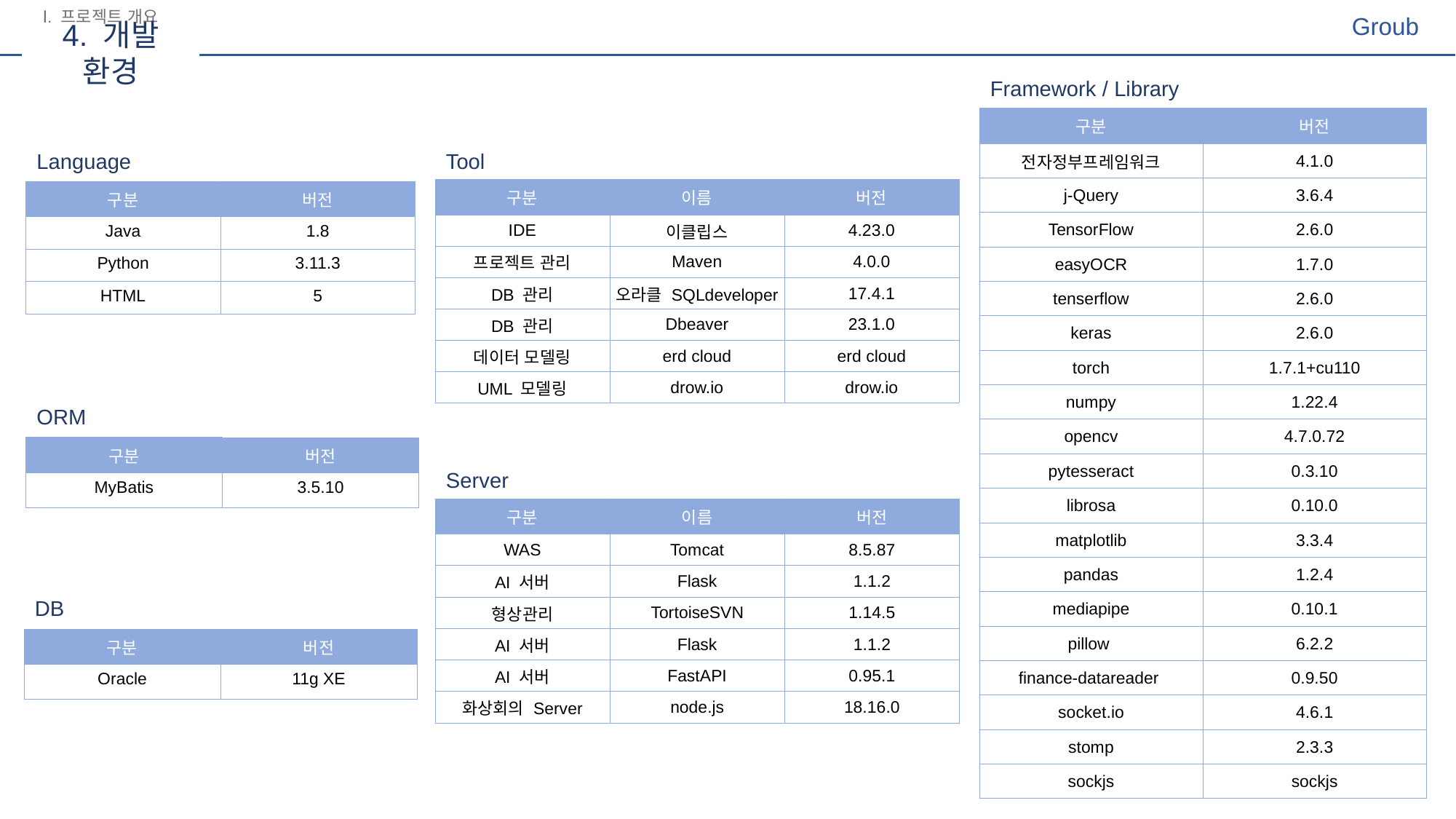

Ⅰ. 프로젝트 개요
4. 개발 환경
Groub
| Framework / Library |  |
| --- | --- |
| 구분 | 버전 |
| 전자정부프레임워크 | 4.1.0 |
| j-Query | 3.6.4 |
| TensorFlow | 2.6.0 |
| easyOCR | 1.7.0 |
| tenserflow | 2.6.0 |
| keras | 2.6.0 |
| torch | 1.7.1+cu110 |
| numpy | 1.22.4 |
| opencv | 4.7.0.72 |
| pytesseract | 0.3.10 |
| librosa | 0.10.0 |
| matplotlib | 3.3.4 |
| pandas | 1.2.4 |
| mediapipe | 0.10.1 |
| pillow | 6.2.2 |
| finance-datareader | 0.9.50 |
| socket.io | 4.6.1 |
| stomp | 2.3.3 |
| sockjs | sockjs |
| Tool |  |  |
| --- | --- | --- |
| 구분 | 이름 | 버전 |
| IDE | 이클립스 | 4.23.0 |
| 프로젝트 관리 | Maven | 4.0.0 |
| DB 관리 | 오라클 SQLdeveloper | 17.4.1 |
| DB 관리 | Dbeaver | 23.1.0 |
| 데이터 모델링 | erd cloud | erd cloud |
| UML 모델링 | drow.io | drow.io |
| Language |  |
| --- | --- |
| 구분 | 버전 |
| Java | 1.8 |
| Python | 3.11.3 |
| HTML | 5 |
| ORM |  |
| --- | --- |
| 구분 | 버전 |
| MyBatis | 3.5.10 |
| Server |  |  |
| --- | --- | --- |
| 구분 | 이름 | 버전 |
| WAS | Tomcat | 8.5.87 |
| AI 서버 | Flask | 1.1.2 |
| 형상관리 | TortoiseSVN | 1.14.5 |
| AI 서버 | Flask | 1.1.2 |
| AI 서버 | FastAPI | 0.95.1 |
| 화상회의 Server | node.js | 18.16.0 |
| DB |  |
| --- | --- |
| 구분 | 버전 |
| Oracle | 11g XE |